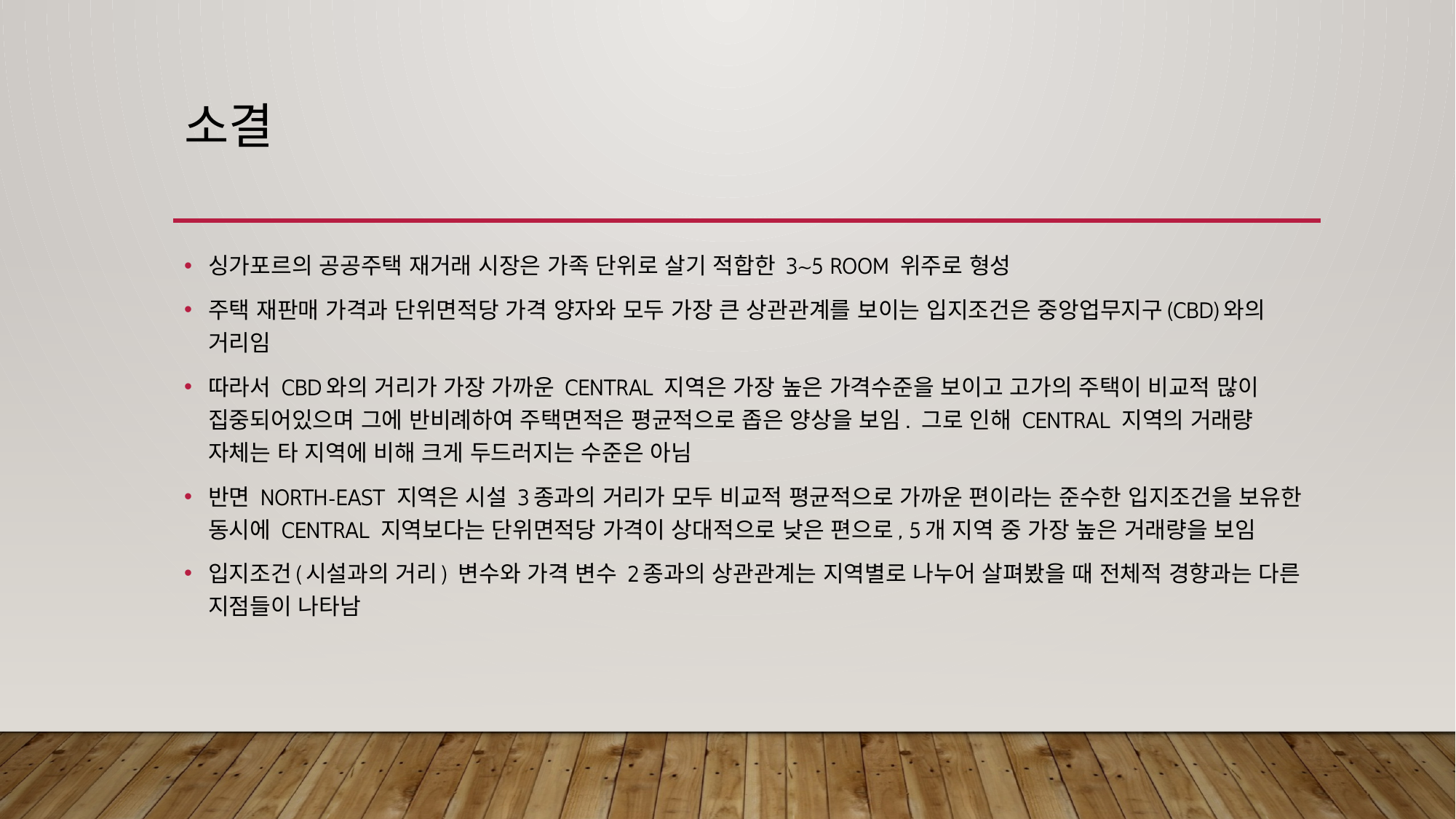

# 소결
싱가포르의 공공주택 재거래 시장은 가족 단위로 살기 적합한 3~5 ROOM 위주로 형성
주택 재판매 가격과 단위면적당 가격 양자와 모두 가장 큰 상관관계를 보이는 입지조건은 중앙업무지구(CBD)와의 거리임
따라서 CBD와의 거리가 가장 가까운 CENTRAL 지역은 가장 높은 가격수준을 보이고 고가의 주택이 비교적 많이 집중되어있으며 그에 반비례하여 주택면적은 평균적으로 좁은 양상을 보임. 그로 인해 CENTRAL 지역의 거래량 자체는 타 지역에 비해 크게 두드러지는 수준은 아님
반면 NORTH-EAST 지역은 시설 3종과의 거리가 모두 비교적 평균적으로 가까운 편이라는 준수한 입지조건을 보유한 동시에 CENTRAL 지역보다는 단위면적당 가격이 상대적으로 낮은 편으로, 5개 지역 중 가장 높은 거래량을 보임
입지조건(시설과의 거리) 변수와 가격 변수 2종과의 상관관계는 지역별로 나누어 살펴봤을 때 전체적 경향과는 다른 지점들이 나타남